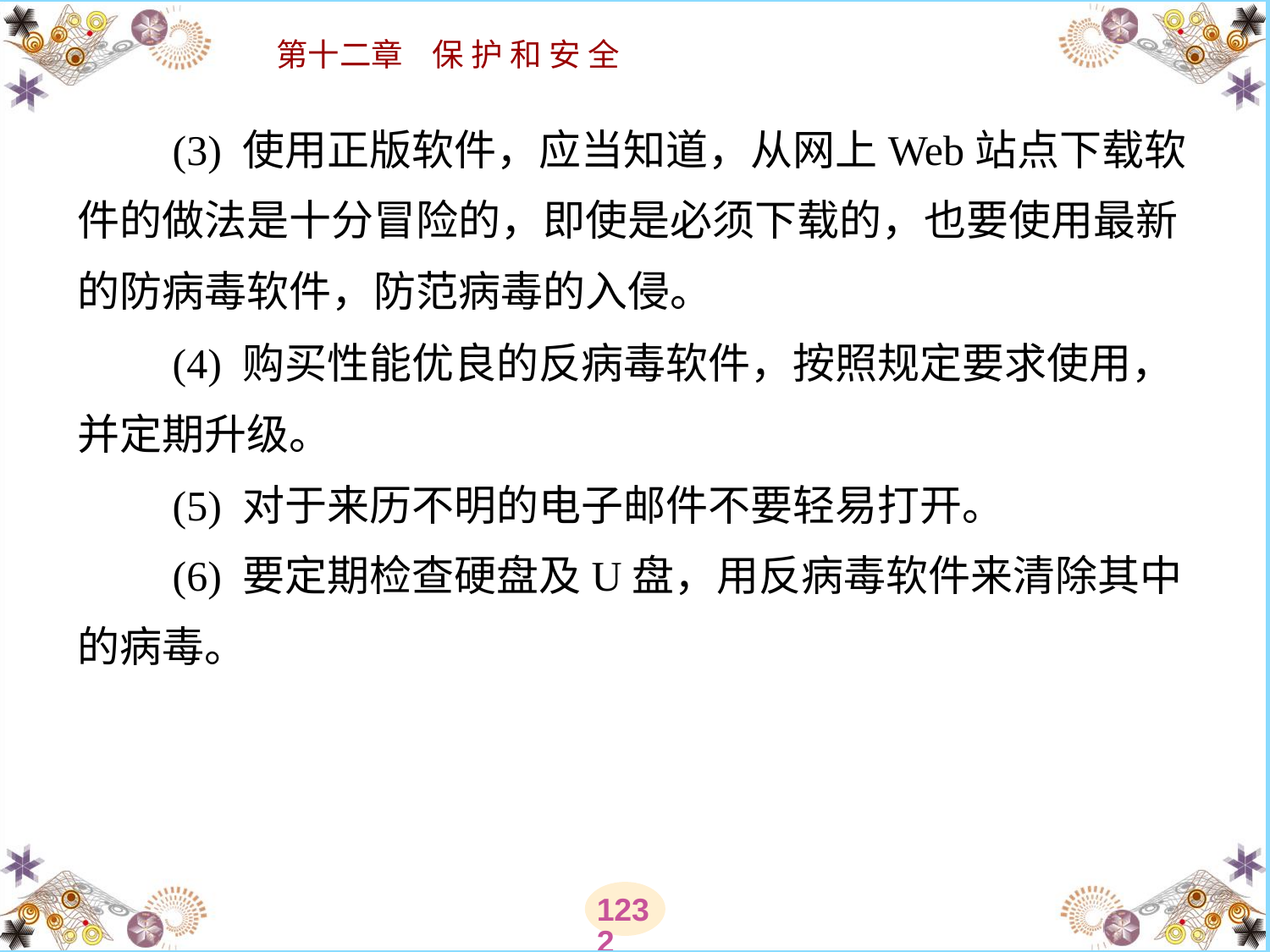

# (3) 使用正版软件，应当知道，从网上Web站点下载软件的做法是十分冒险的，即使是必须下载的，也要使用最新的防病毒软件，防范病毒的入侵。 　　(4) 购买性能优良的反病毒软件，按照规定要求使用，并定期升级。 　　(5) 对于来历不明的电子邮件不要轻易打开。 　　(6) 要定期检查硬盘及U盘，用反病毒软件来清除其中的病毒。